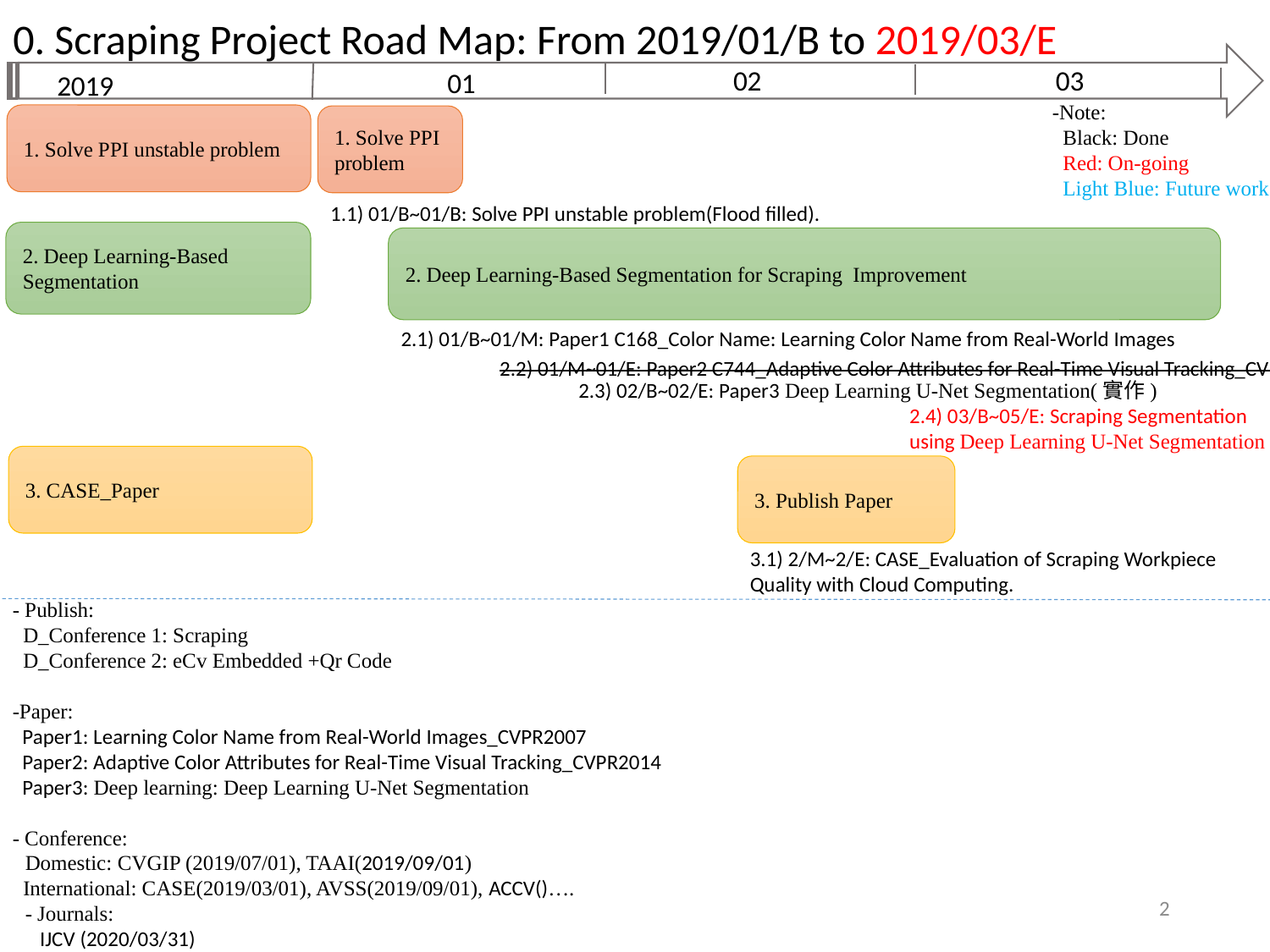

# 0. Scraping Project Road Map: From 2019/01/B to 2019/03/E

02
03
01
2019
-Note:
  Black: Done
  Red: On-going
  Light Blue: Future work
1. Solve PPI unstable problem
1. Solve PPI problem
1.1) 01/B~01/B: Solve PPI unstable problem(Flood filled).
2. Deep Learning-Based Segmentation
2. Deep Learning-Based Segmentation for Scraping  Improvement
2.1) 01/B~01/M: Paper1 C168_Color Name: Learning Color Name from Real-World Images
2.2) 01/M~01/E: Paper2 C744_Adaptive Color Attributes for Real-Time Visual Tracking_CVPR2014
2.3) 02/B~02/E: Paper3 Deep Learning U-Net Segmentation(實作)
2.4) 03/B~05/E: Scraping Segmentation using Deep Learning U-Net Segmentation
3. CASE_Paper
3. Publish Paper
3.1) 2/M~2/E: CASE_Evaluation of Scraping Workpiece Quality with Cloud Computing.
- Publish:
  D_Conference 1: Scraping
  D_Conference 2: eCv Embedded +Qr Code

-Paper:
  Paper1: Learning Color Name from Real-World Images_CVPR2007
  Paper2: Adaptive Color Attributes for Real-Time Visual Tracking_CVPR2014
  Paper3: Deep learning: Deep Learning U-Net Segmentation

- Conference:
Domestic: CVGIP (2019/07/01), TAAI(2019/09/01)
  International: CASE(2019/03/01), AVSS(2019/09/01), ACCV()….
- Journals:
   IJCV (2020/03/31)
2